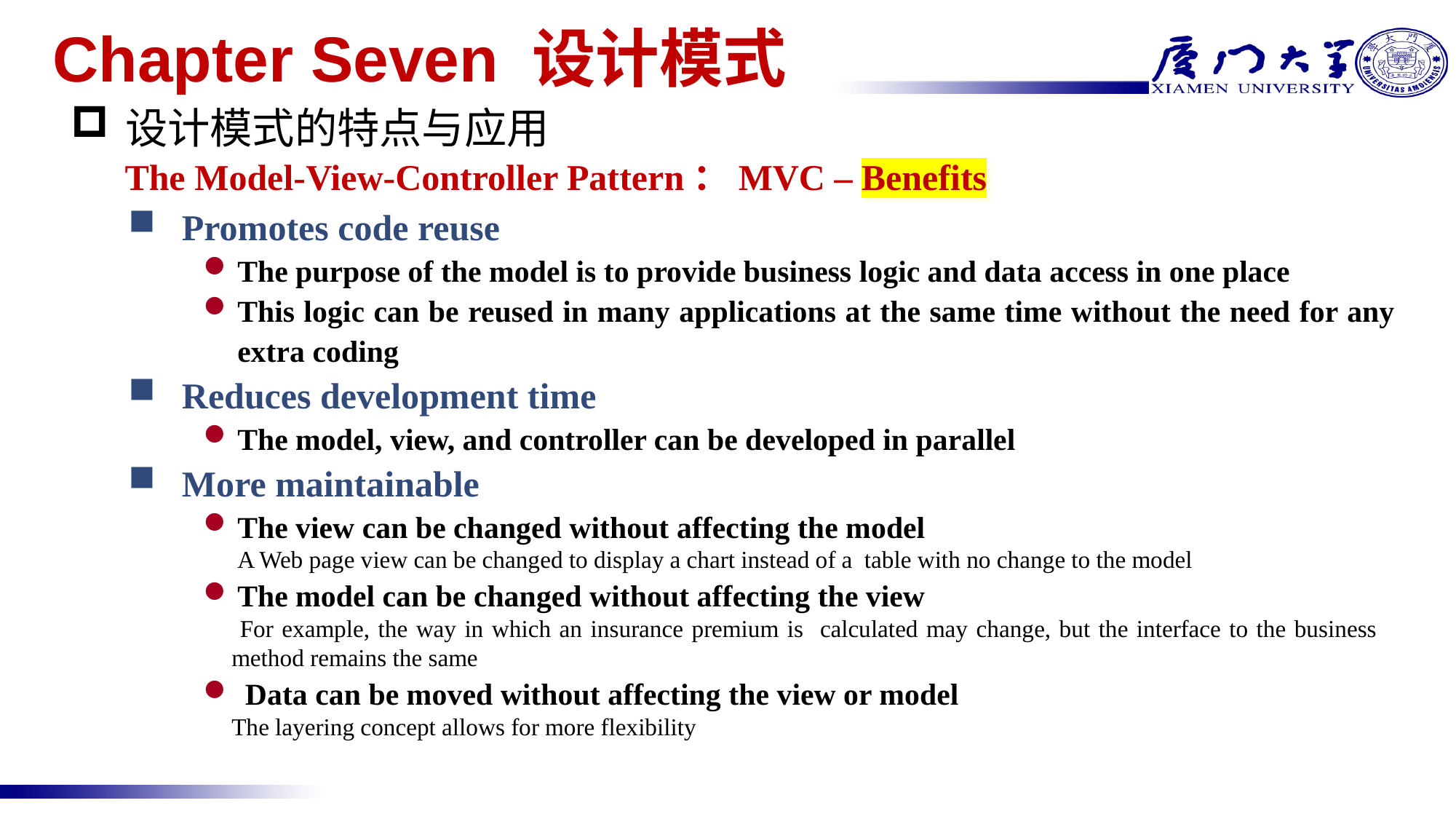

Chapter Seven 设计模式
设计模式的特点与应用
# The Model-View-Controller Pattern：MVC – Benefits
Promotes code reuse
The purpose of the model is to provide business logic and data access in one place
This logic can be reused in many applications at the same time without the need for any extra coding
Reduces development time
The model, view, and controller can be developed in parallel
More maintainable
The view can be changed without affecting the model
 A Web page view can be changed to display a chart instead of a  table with no change to the model
The model can be changed without affecting the view
 For example, the way in which an insurance premium is  calculated may change, but the interface to the business   method remains the same
 Data can be moved without affecting the view or model
The layering concept allows for more flexibility